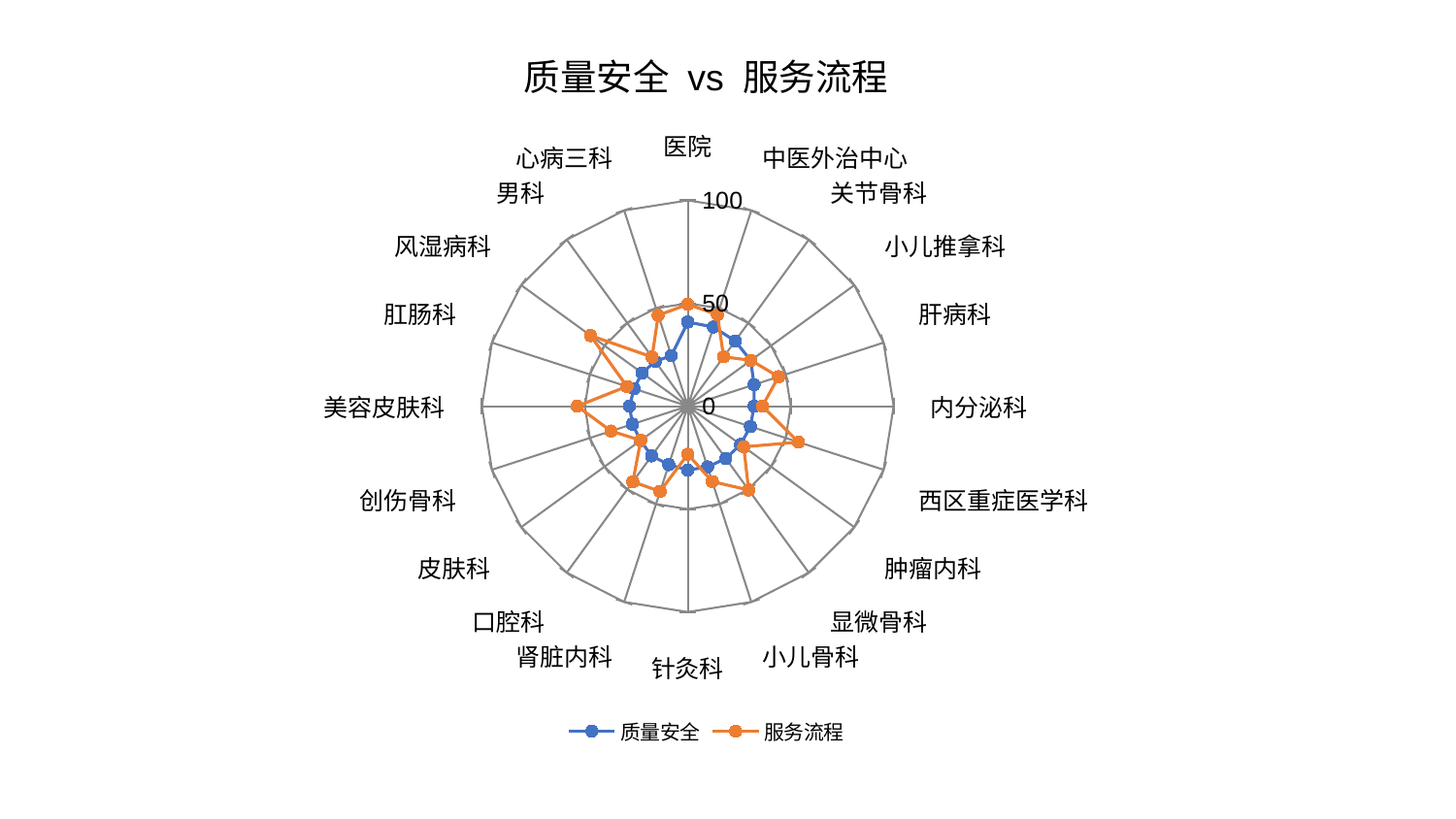

### Chart: 质量安全 vs 服务流程

| Category | 质量安全 | 服务流程 |
|---|---|---|
| 医院 | 40.88118051619231 | 49.495429413989996 |
| 中医外治中心 | 40.43663401332797 | 46.7380455080405 |
| 关节骨科 | 39.19442281096952 | 29.636946554412205 |
| 小儿推拿科 | 37.789039028156495 | 37.95124163560855 |
| 肝病科 | 33.86939743029967 | 46.35156935371871 |
| 内分泌科 | 32.25167530799284 | 36.232636082067934 |
| 西区重症医学科 | 32.00930036349154 | 56.58896278535115 |
| 肿瘤内科 | 31.725017133334745 | 33.624137482465095 |
| 显微骨科 | 31.440281874945534 | 50.34498770013815 |
| 小儿骨科 | 31.078953714639415 | 38.52940032750958 |
| 针灸科 | 31.016212884816035 | 23.35765689139952 |
| 肾脏内科 | 29.861266209374953 | 43.548346028360214 |
| 口腔科 | 29.84863951627377 | 45.40397157729223 |
| 皮肤科 | 28.398808952392194 | 28.248447278411412 |
| 创伤骨科 | 28.298146401657817 | 39.1750817878256 |
| 美容皮肤科 | 28.28053008594543 | 53.68534897565715 |
| 肛肠科 | 27.485194178685738 | 31.06347081429162 |
| 风湿病科 | 27.473837702317905 | 58.403511904131 |
| 男科 | 26.899296674633156 | 29.550667124648587 |
| 心病三科 | 25.84317487111884 | 46.48265554698181 |
9